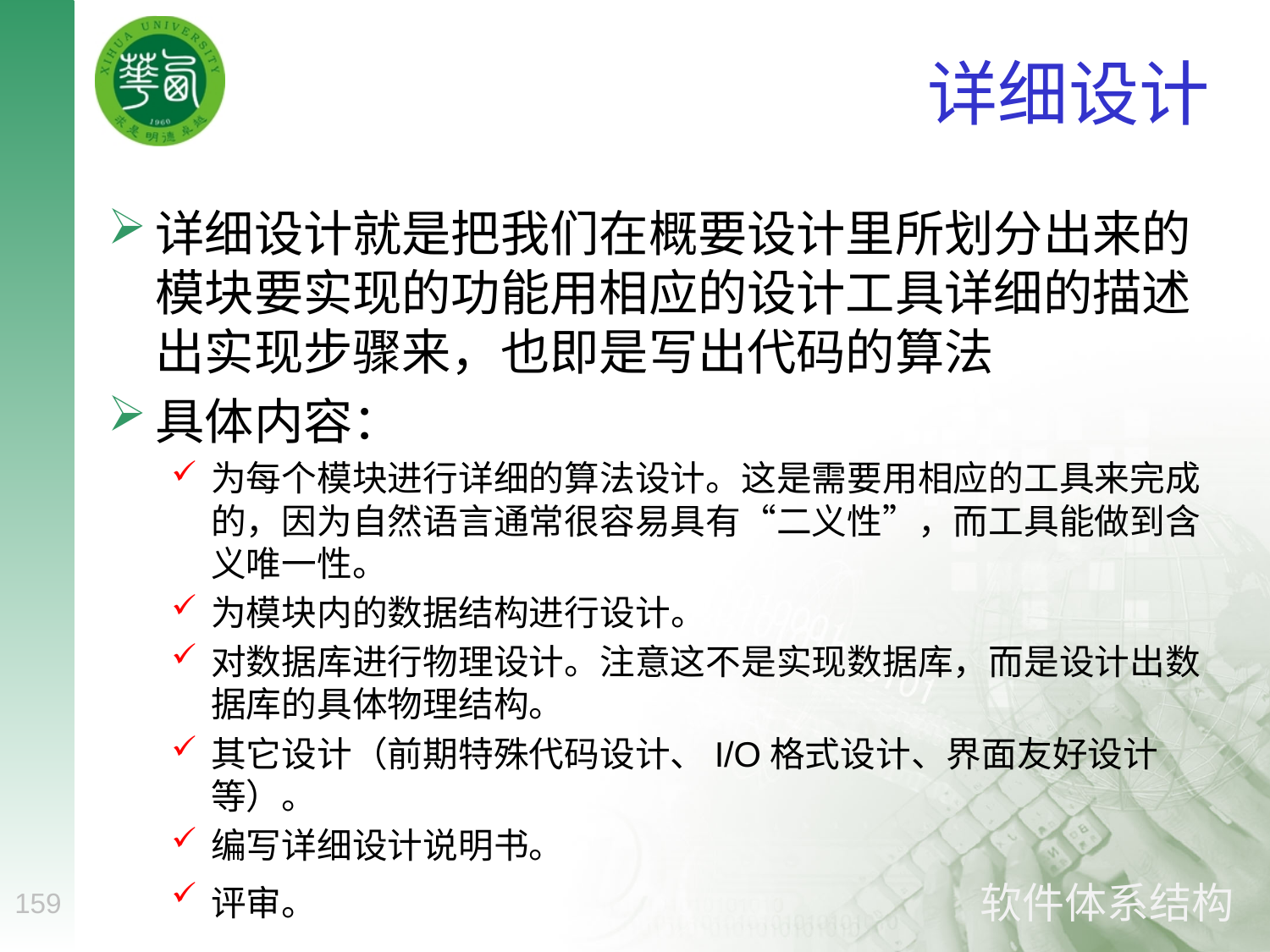

# 详细设计
详细设计就是把我们在概要设计里所划分出来的模块要实现的功能用相应的设计工具详细的描述出实现步骤来，也即是写出代码的算法
具体内容：
为每个模块进行详细的算法设计。这是需要用相应的工具来完成的，因为自然语言通常很容易具有“二义性”，而工具能做到含义唯一性。
为模块内的数据结构进行设计。
对数据库进行物理设计。注意这不是实现数据库，而是设计出数据库的具体物理结构。
其它设计（前期特殊代码设计、I/O格式设计、界面友好设计等）。
编写详细设计说明书。
评审。
159